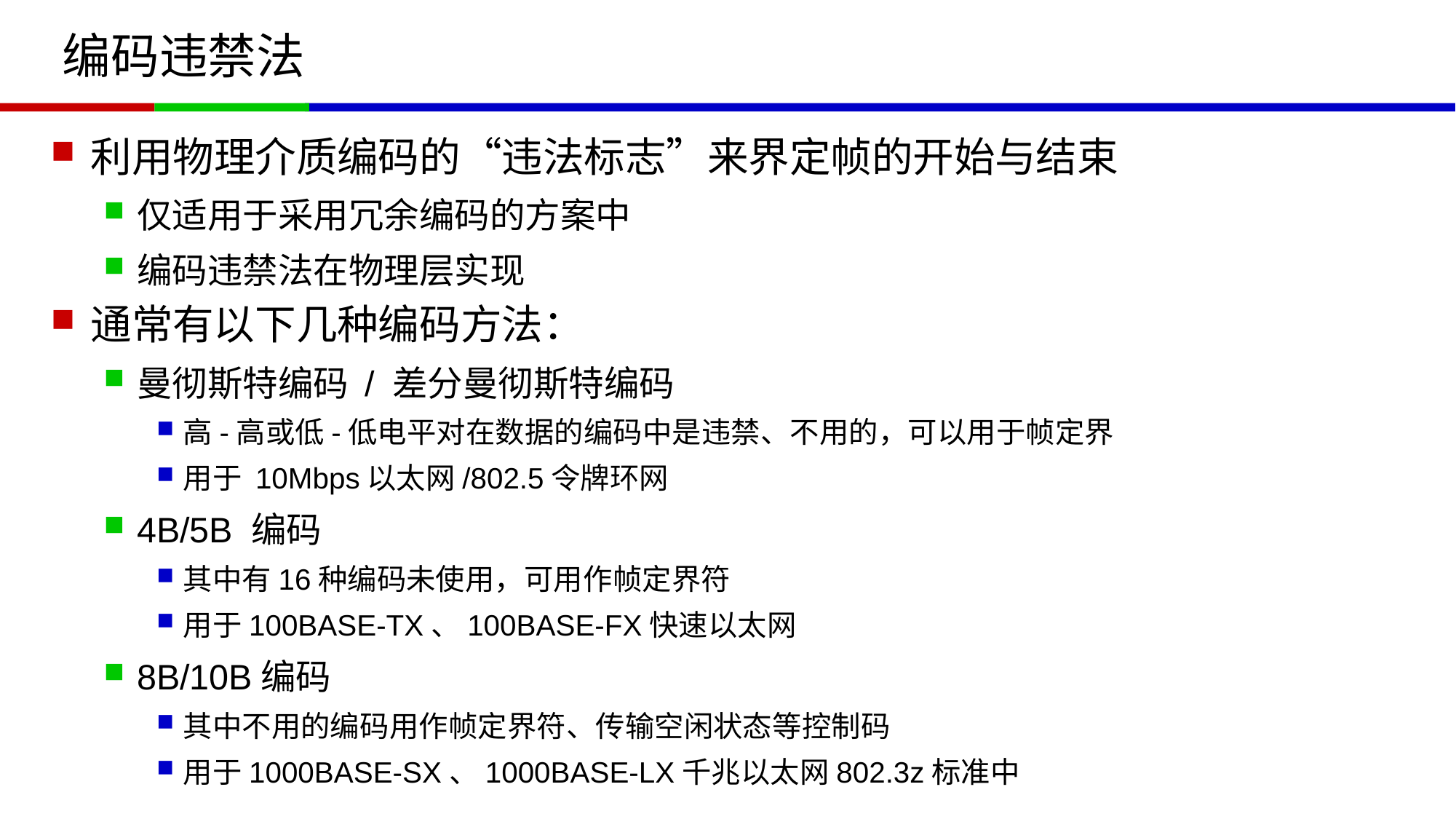

# 编码违禁法
利用物理介质编码的“违法标志”来界定帧的开始与结束
仅适用于采用冗余编码的方案中
编码违禁法在物理层实现
通常有以下几种编码方法：
曼彻斯特编码 / 差分曼彻斯特编码
高-高或低-低电平对在数据的编码中是违禁、不用的，可以用于帧定界
用于 10Mbps以太网/802.5令牌环网
4B/5B 编码
其中有16种编码未使用，可用作帧定界符
用于100BASE-TX、100BASE-FX快速以太网
8B/10B编码
其中不用的编码用作帧定界符、传输空闲状态等控制码
用于1000BASE-SX、1000BASE-LX千兆以太网802.3z标准中
21